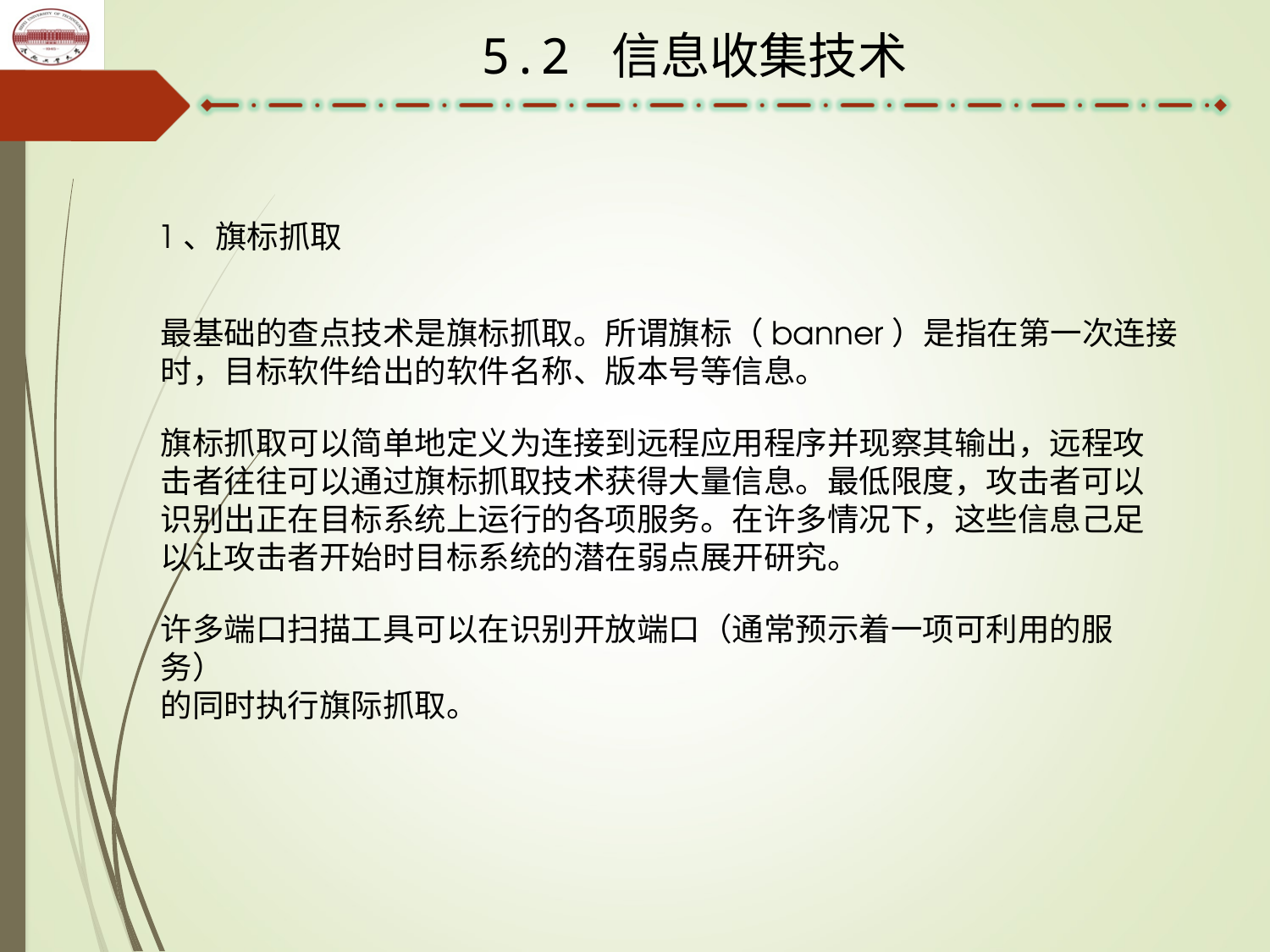

5.2 信息收集技术
1、旗标抓取
最基础的查点技术是旗标抓取。所谓旗标（banner）是指在第一次连接时，目标软件给出的软件名称、版本号等信息。
旗标抓取可以简单地定义为连接到远程应用程序并现察其输出，远程攻击者往往可以通过旗标抓取技术获得大量信息。最低限度，攻击者可以识别出正在目标系统上运行的各项服务。在许多情况下，这些信息己足以让攻击者开始时目标系统的潜在弱点展开研究。
许多端口扫描工具可以在识别开放端口（通常预示着一项可利用的服务）
的同时执行旗际抓取。